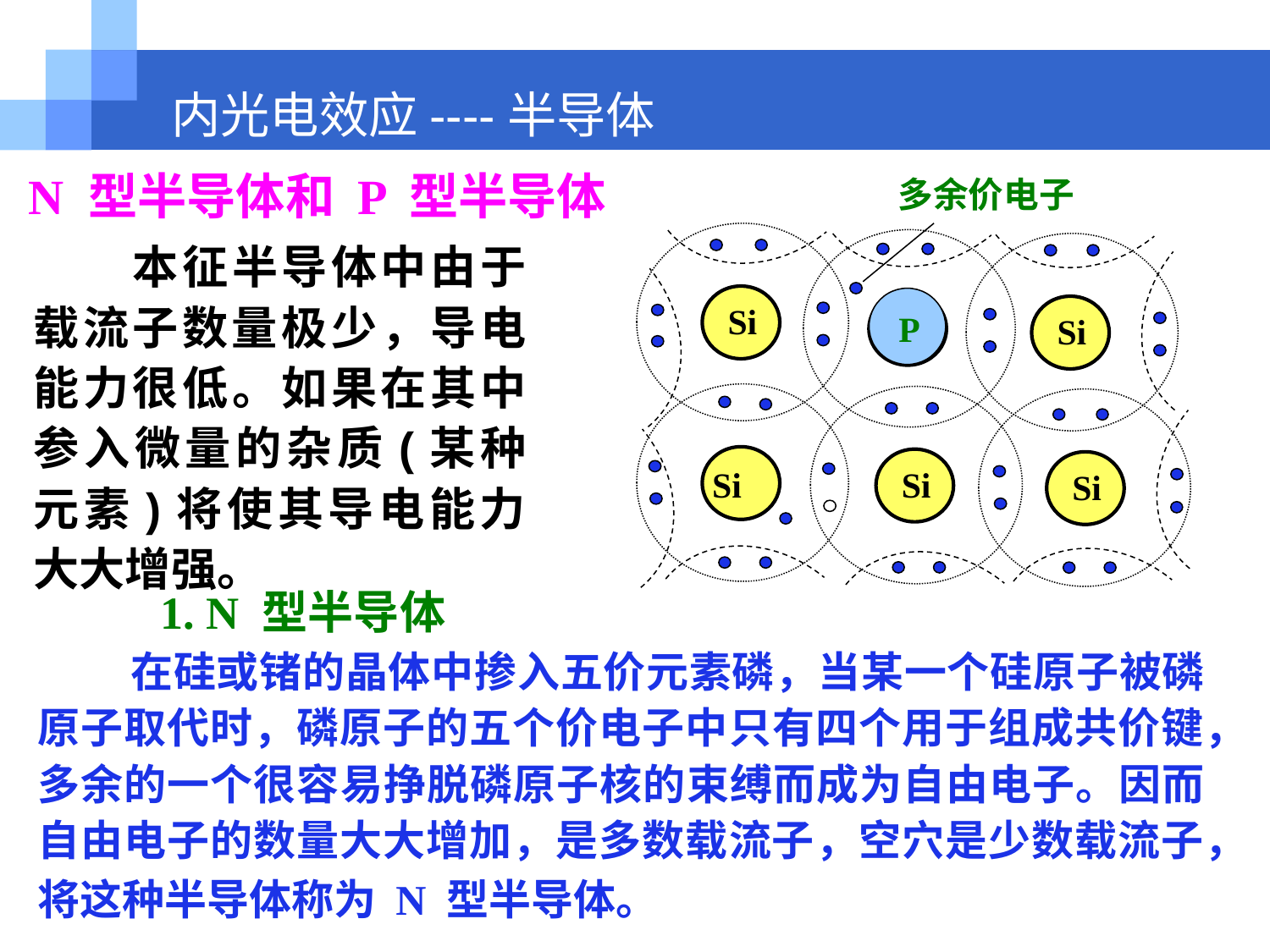

内光电效应----半导体
N 型半导体和 P 型半导体
多余价电子

P

Si

Si

Si

Si
Si
Si
Si

　　本征半导体中由于载流子数量极少，导电能力很低。如果在其中参入微量的杂质(某种元素)将使其导电能力大大增强。
1. N 型半导体
　　在硅或锗的晶体中掺入五价元素磷，当某一个硅原子被磷原子取代时，磷原子的五个价电子中只有四个用于组成共价键，多余的一个很容易挣脱磷原子核的束缚而成为自由电子。因而自由电子的数量大大增加，是多数载流子，空穴是少数载流子，将这种半导体称为 N 型半导体。